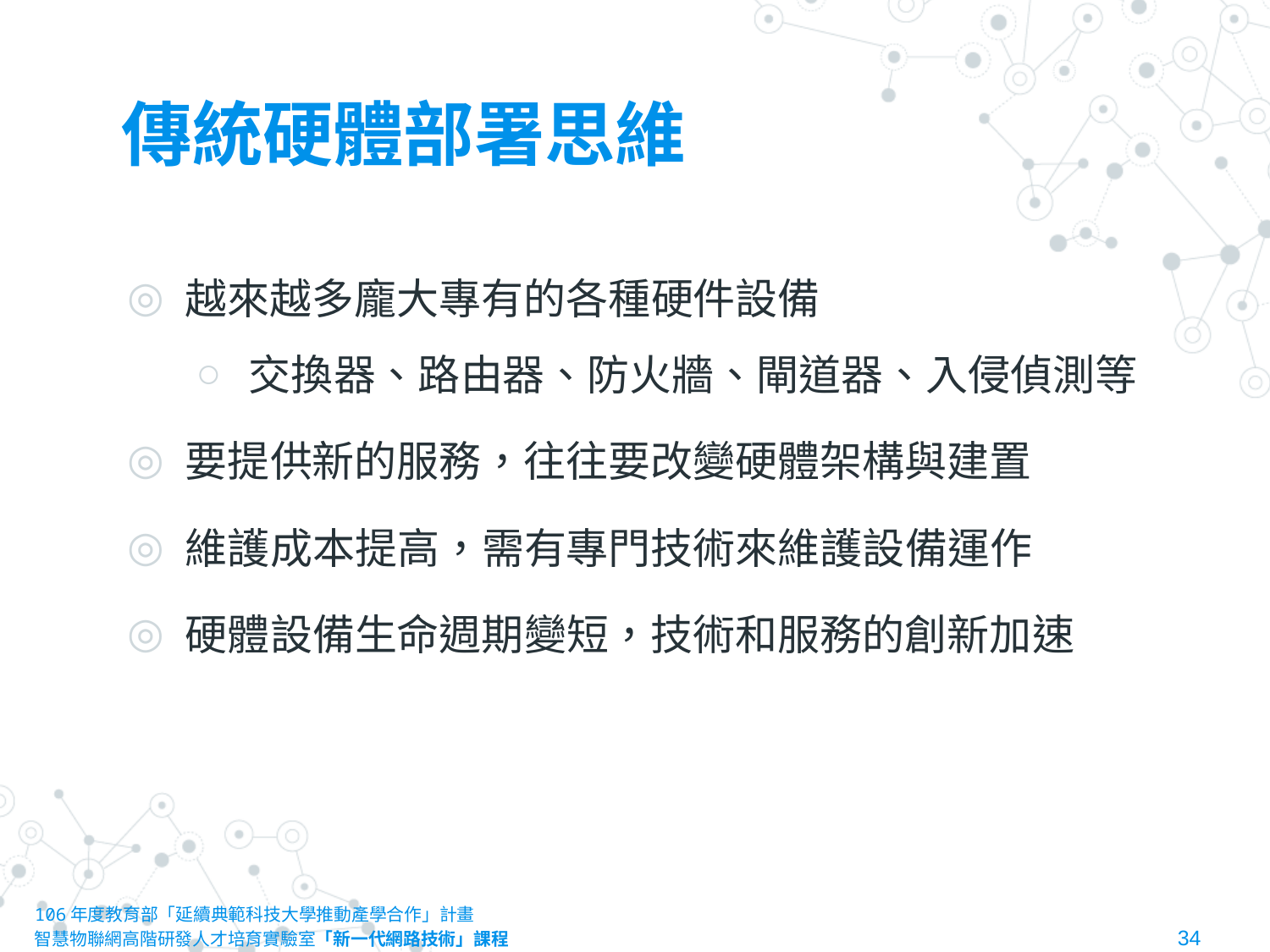

# 傳統硬體部署思維
越來越多龐大專有的各種硬件設備
交換器、路由器、防火牆、閘道器、入侵偵測等
要提供新的服務，往往要改變硬體架構與建置
維護成本提高，需有專門技術來維護設備運作
硬體設備生命週期變短，技術和服務的創新加速

106年度教育部「延續典範科技大學推動產學合作」計畫
智慧物聯網高階研發人才培育實驗室「新一代網路技術」課程						34